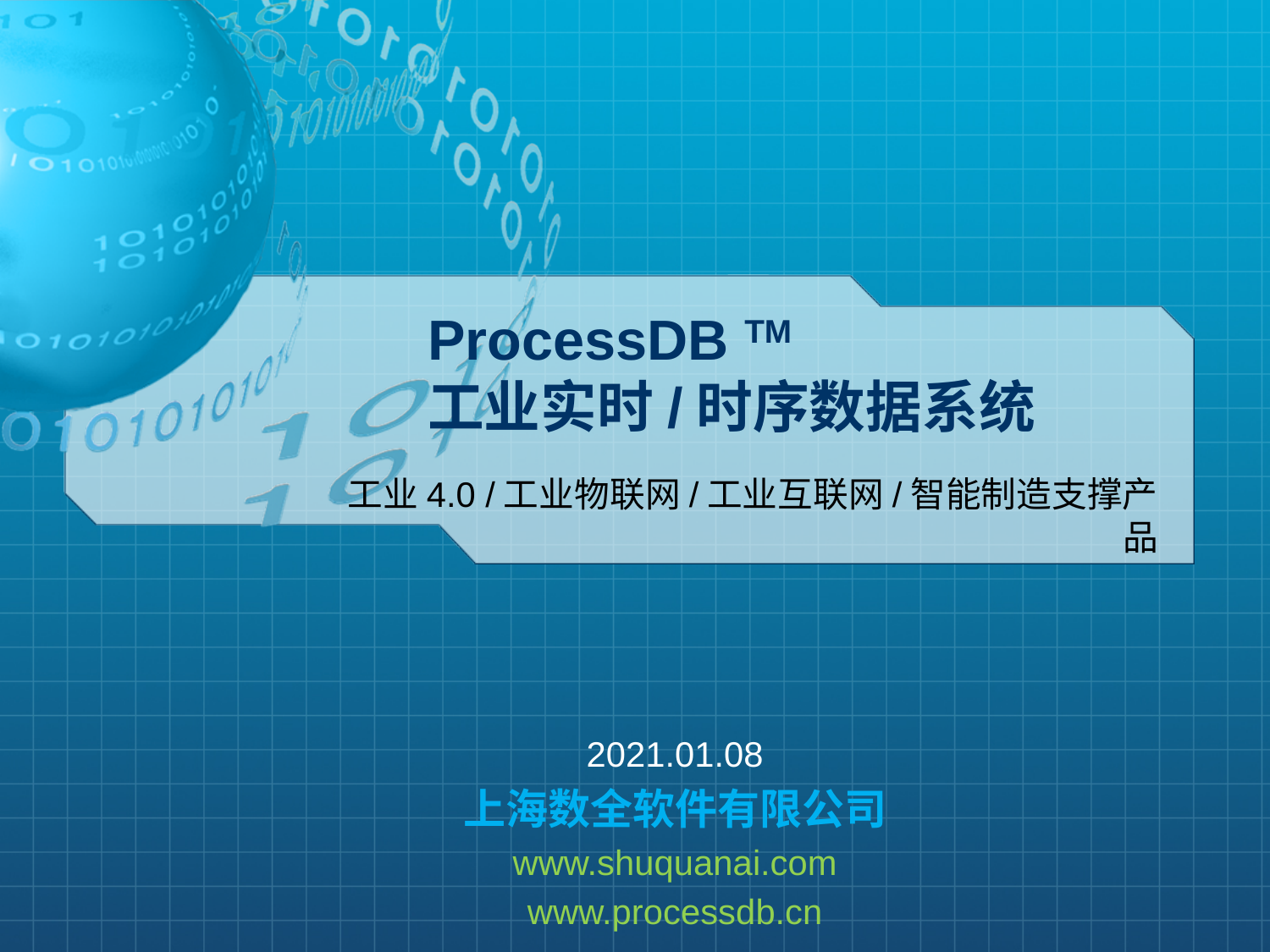

# ProcessDB TM 工业实时/时序数据系统
工业4.0 /工业物联网/工业互联网/智能制造支撑产品
2021.01.08
上海数全软件有限公司
www.shuquanai.com
www.processdb.cn